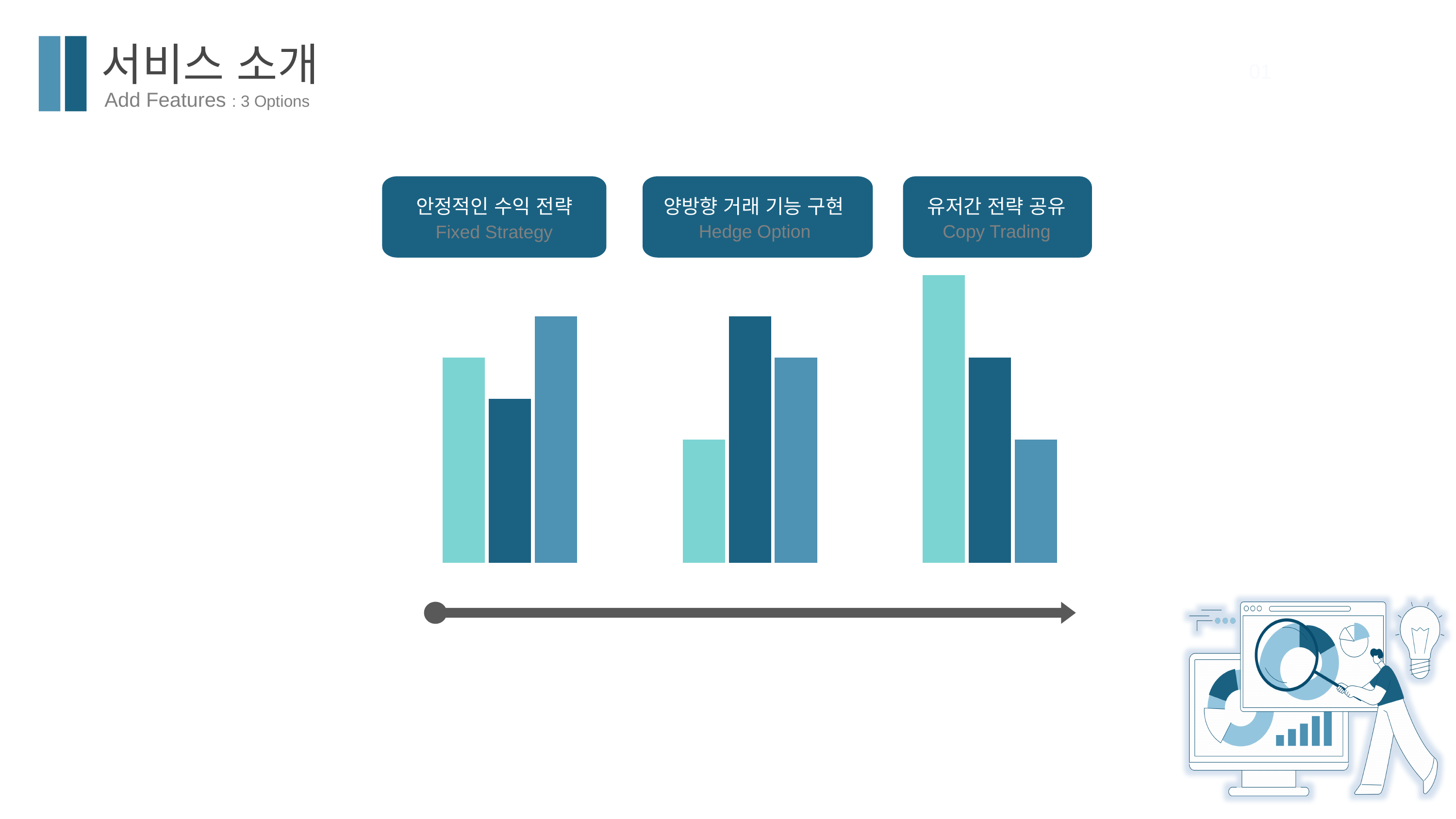

서비스 소개

01
Add Features : 3 Options

안정적인 수익 전략
양방향 거래 기능 구현
유저간 전략 공유
Hedge Option
Copy Trading
Fixed Strategy

### Chart

| Category | Series 1 | Series 2 | Series 3 |
|---|---|---|---|
| Category 1 | 5.0 | 4.0 | 6.0 |
| Category 2 | 3.0 | 6.0 | 5.0 |
| Category 3 | 7.0 | 5.0 | 3.0 |